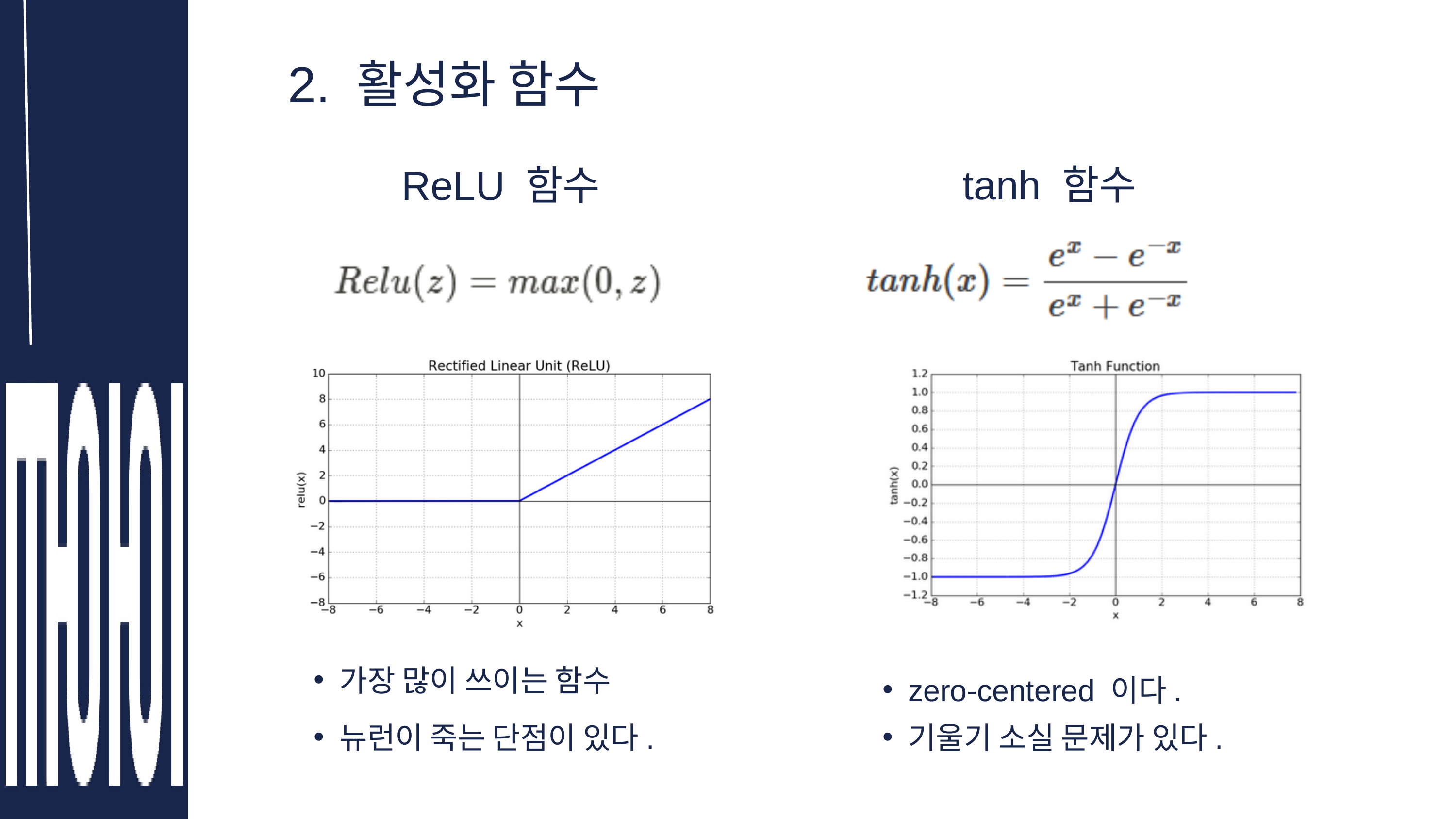

2. 활성화 함수
tanh 함수
ReLU 함수

가장 많이 쓰이는 함수
zero-centered 이다.
뉴런이 죽는 단점이 있다.
기울기 소실 문제가 있다.